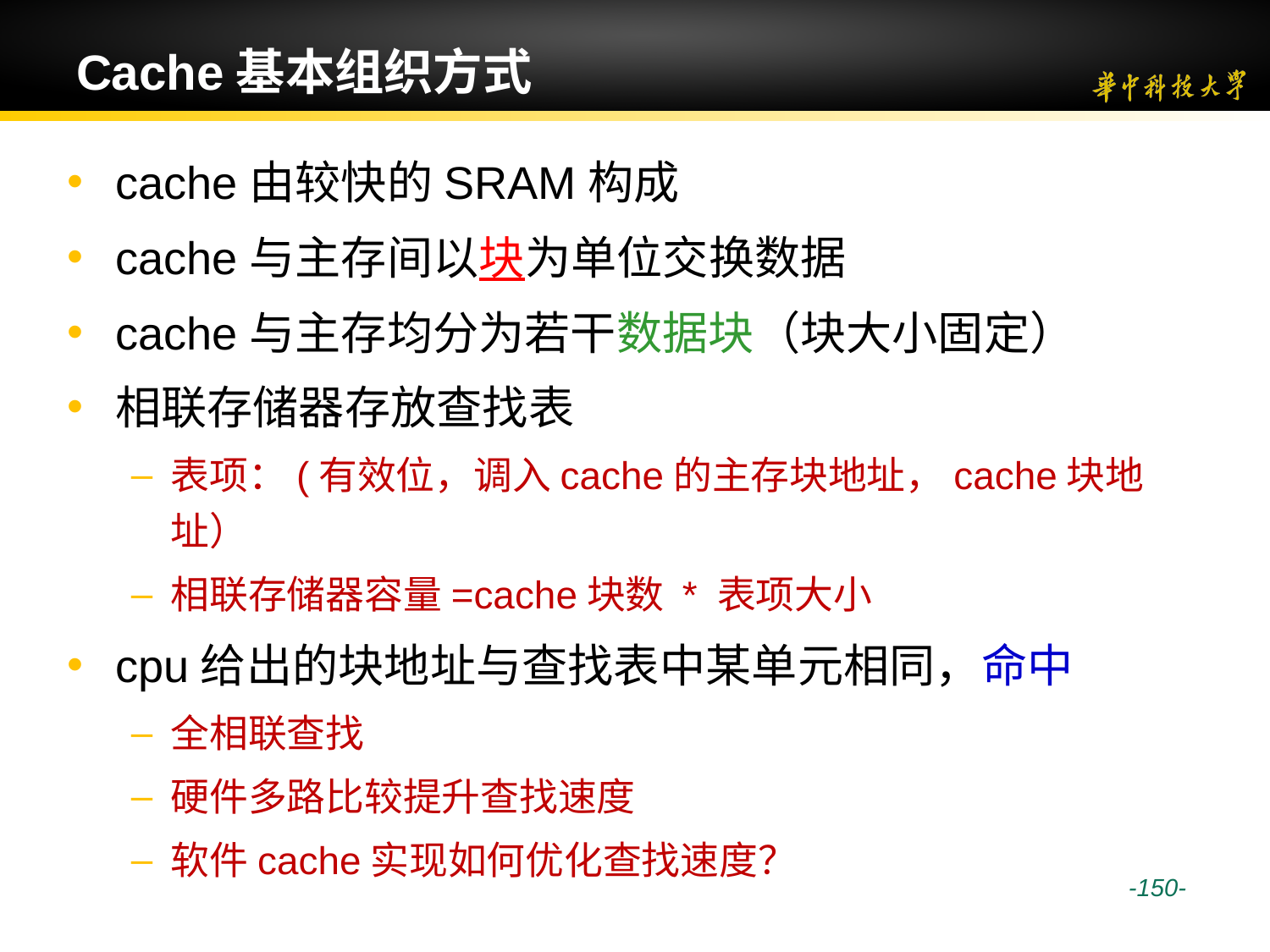

# Cache基本组织方式
cache由较快的SRAM构成
cache与主存间以块为单位交换数据
cache与主存均分为若干数据块（块大小固定）
相联存储器存放查找表
表项：(有效位，调入cache的主存块地址，cache块地址）
相联存储器容量=cache块数 * 表项大小
cpu给出的块地址与查找表中某单元相同，命中
全相联查找
硬件多路比较提升查找速度
软件cache实现如何优化查找速度？
 -150-